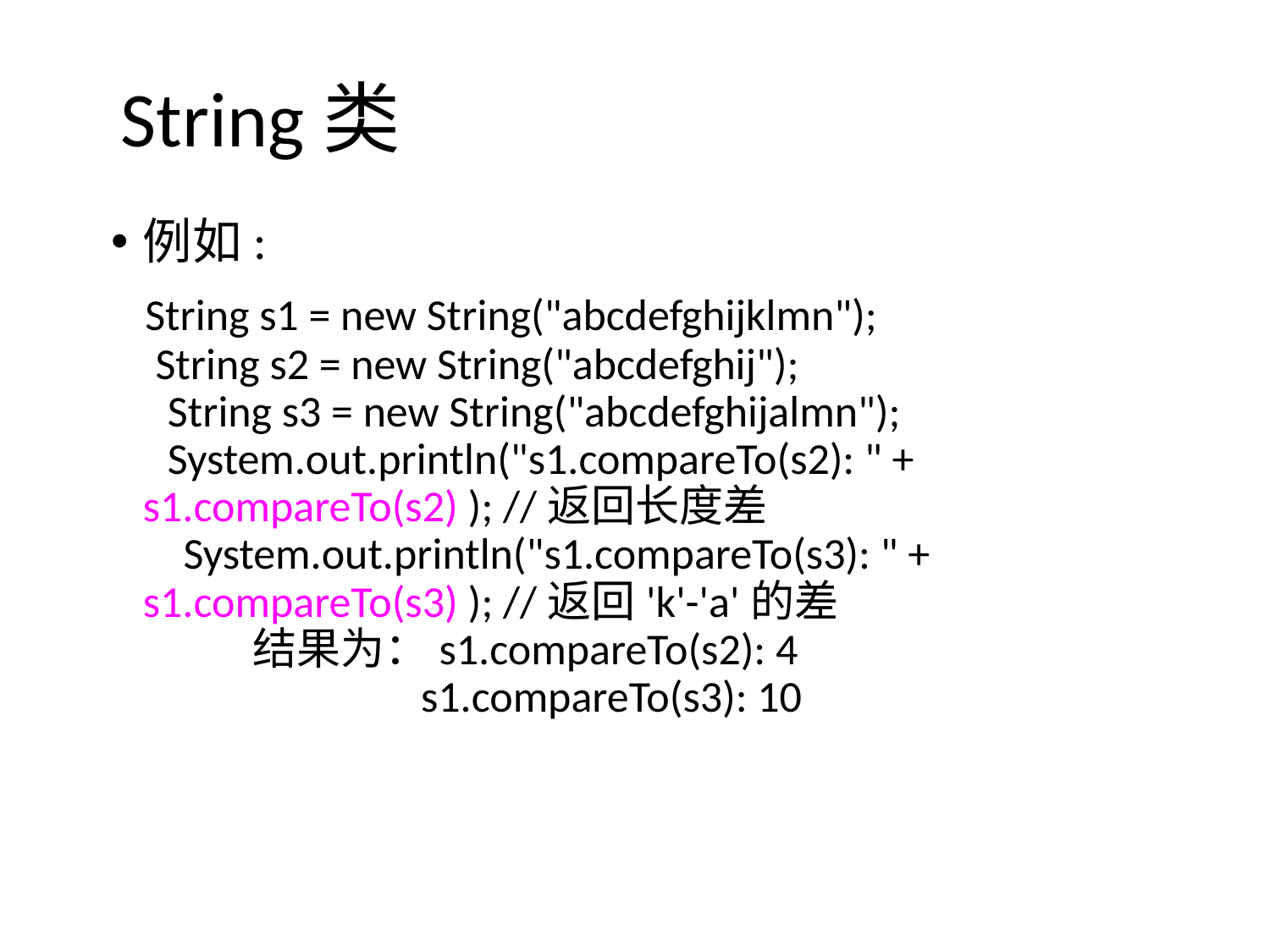

String类
例如:
   String s1 = new String("abcdefghijklmn");
 String s2 = new String("abcdefghij");
  String s3 = new String("abcdefghijalmn");
  System.out.println("s1.compareTo(s2): " + s1.compareTo(s2) ); //返回长度差
   System.out.println("s1.compareTo(s3): " + s1.compareTo(s3) ); //返回'k'-'a'的差
           结果为：s1.compareTo(s2): 4
                       s1.compareTo(s3): 10